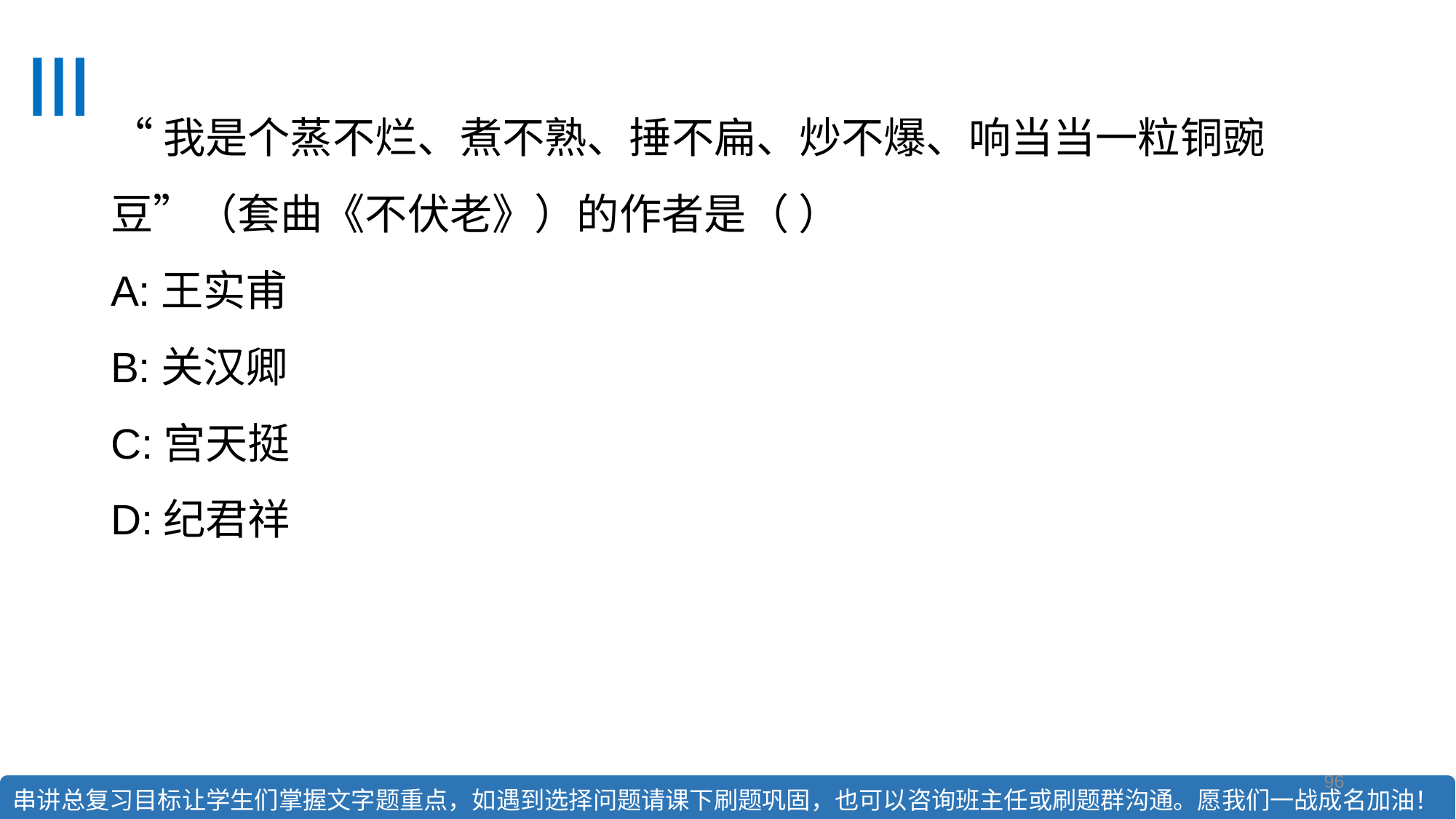

# “我是个蒸不烂、煮不熟、捶不扁、炒不爆、响当当一粒铜豌豆”（套曲《不伏老》）的作者是（ ）   A:王实甫 B:关汉卿 C:宫天挺 D:纪君祥
96